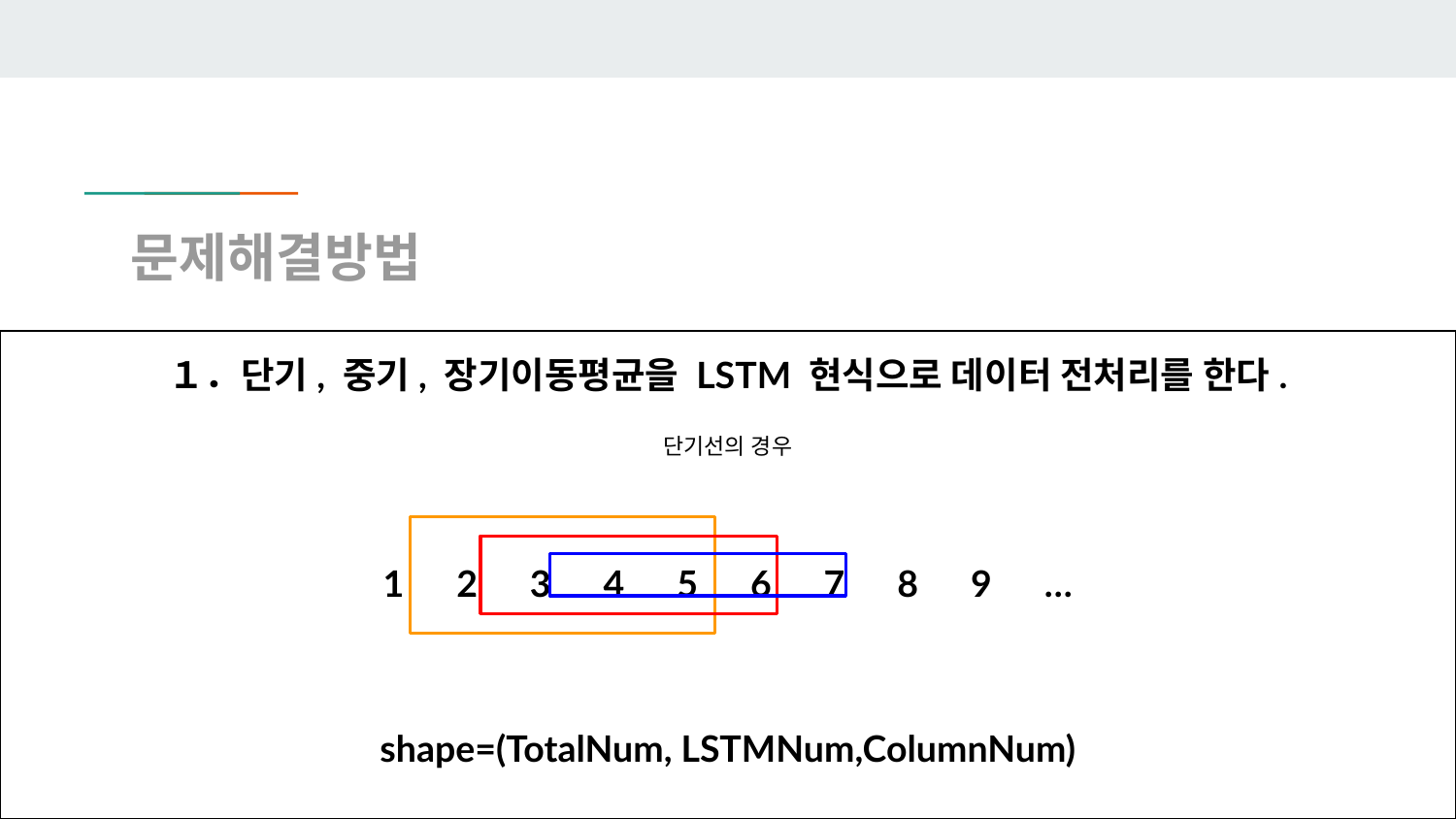

# 문제해결방법
１．단기, 중기, 장기이동평균을 LSTM 현식으로 데이터 전처리를 한다.
단기선의 경우

1      2      3      4      5      6      7      8      9      …

shape=(TotalNum, LSTMNum,ColumnNum)